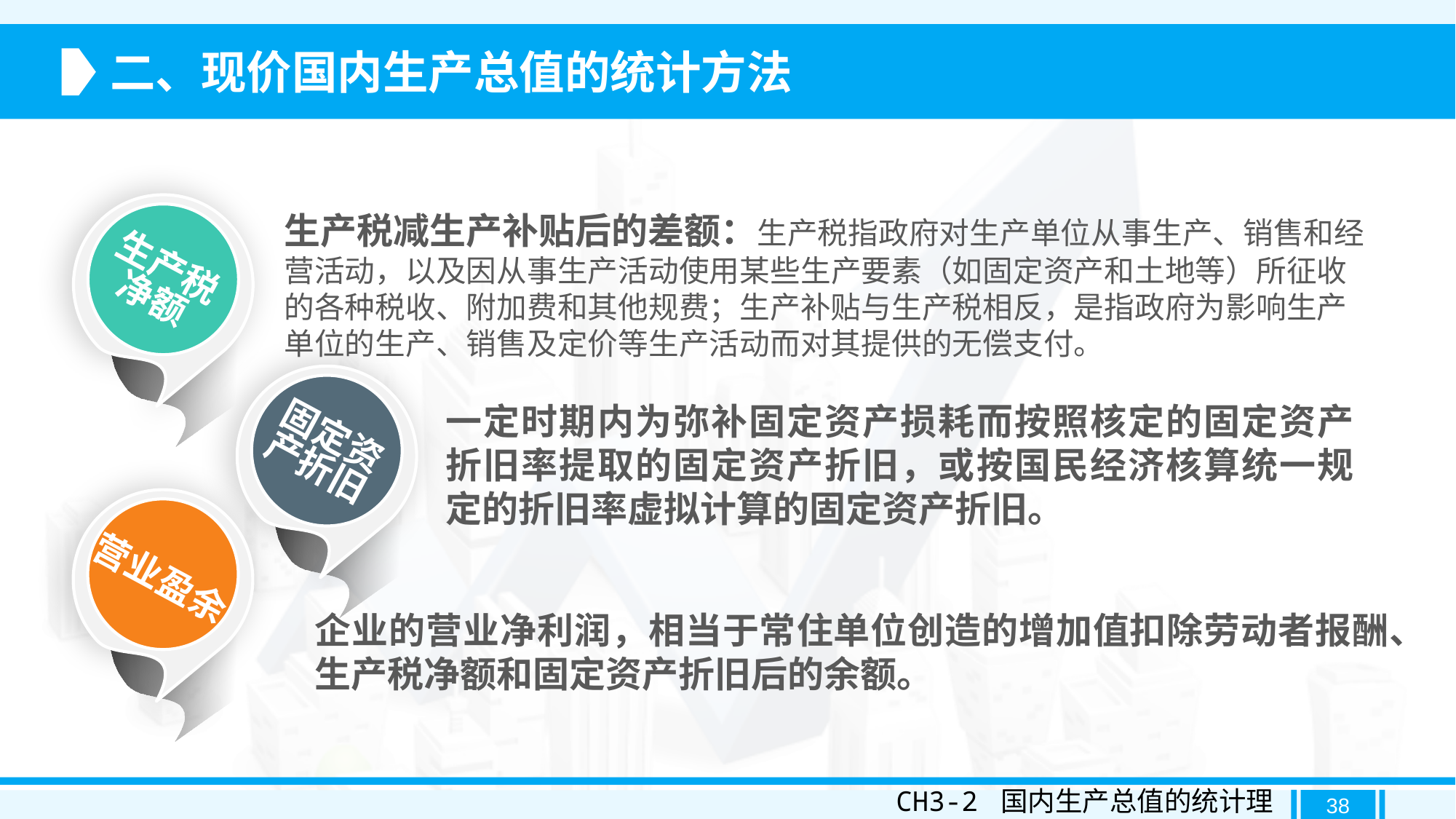

二、现价国内生产总值的统计方法

生产税减生产补贴后的差额：生产税指政府对生产单位从事生产、销售和经营活动，以及因从事生产活动使用某些生产要素（如固定资产和土地等）所征收的各种税收、附加费和其他规费；生产补贴与生产税相反，是指政府为影响生产单位的生产、销售及定价等生产活动而对其提供的无偿支付。
生产税净额

一定时期内为弥补固定资产损耗而按照核定的固定资产折旧率提取的固定资产折旧，或按国民经济核算统一规定的折旧率虚拟计算的固定资产折旧。
固定资产折旧

营业盈余
企业的营业净利润，相当于常住单位创造的增加值扣除劳动者报酬、生产税净额和固定资产折旧后的余额。
CH3-2 国内生产总值的统计理论
38